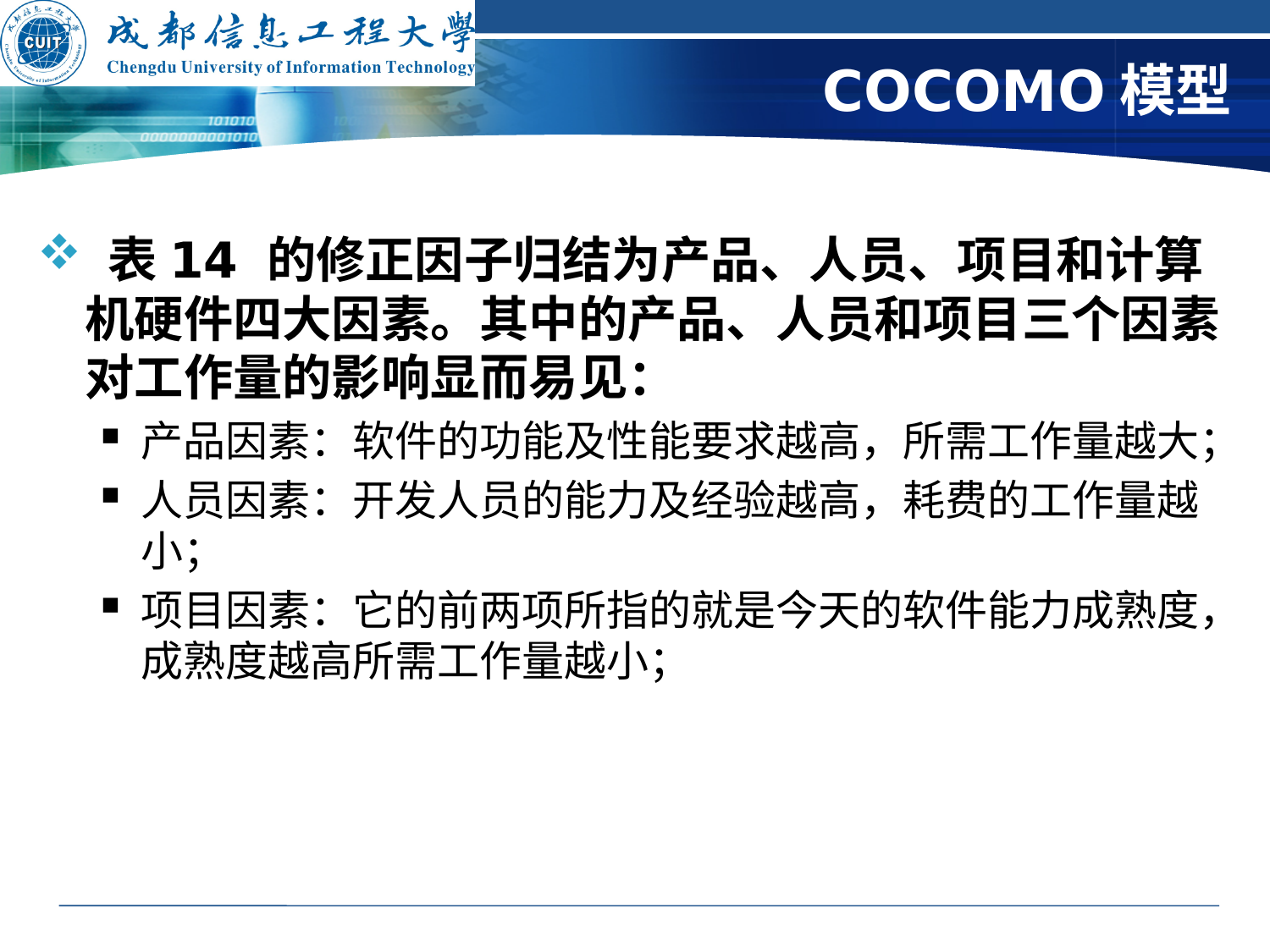

# COCOMO模型
 表14 的修正因子归结为产品、人员、项目和计算机硬件四大因素。其中的产品、人员和项目三个因素对工作量的影响显而易见：
产品因素：软件的功能及性能要求越高，所需工作量越大；
人员因素：开发人员的能力及经验越高，耗费的工作量越小；
项目因素：它的前两项所指的就是今天的软件能力成熟度，成熟度越高所需工作量越小；